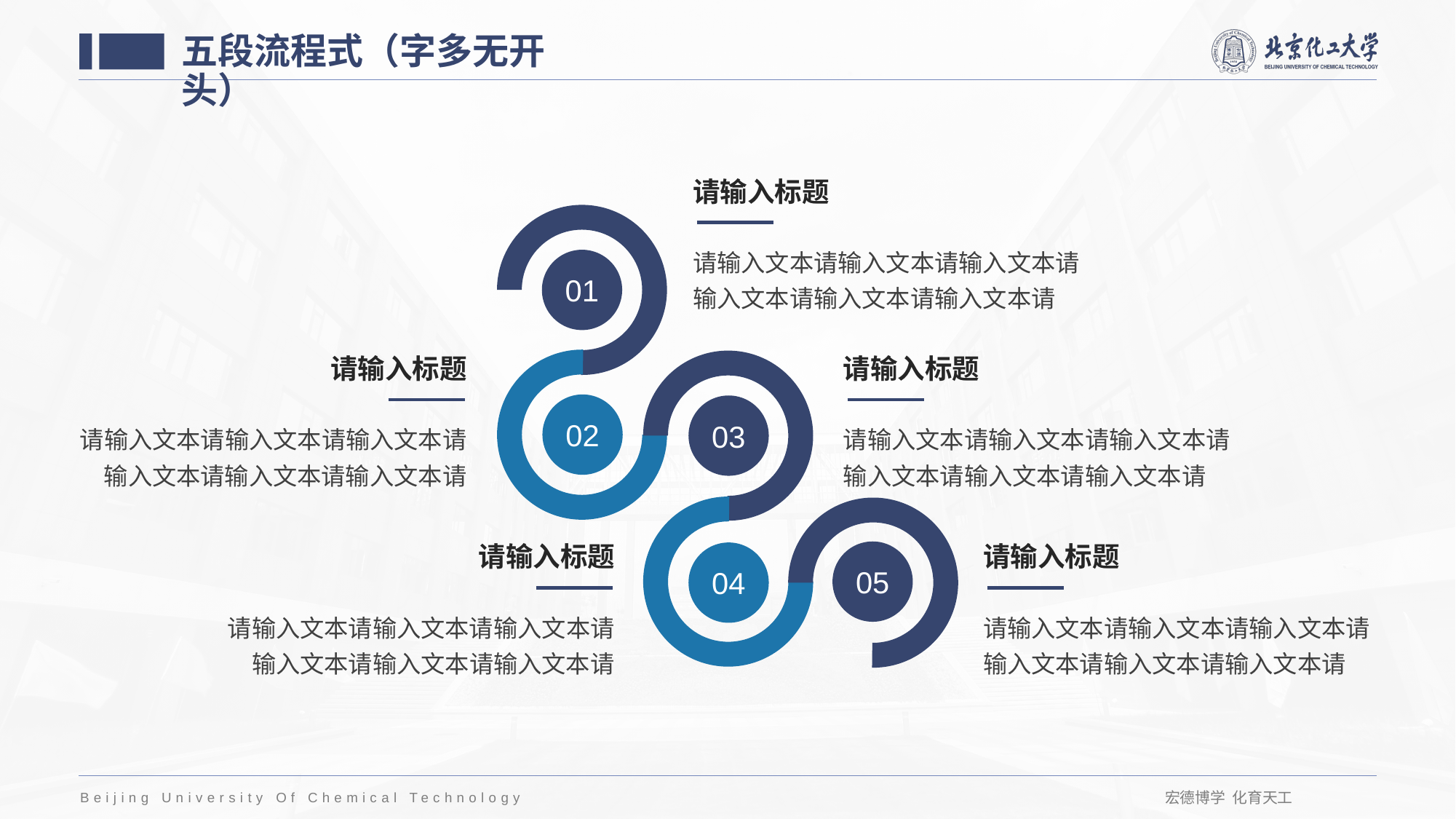

五段流程式（字多无开头）

请输入标题

请输入文本请输入文本请输入文本请输入文本请输入文本请输入文本请
01
请输入标题
请输入标题

02
03
请输入文本请输入文本请输入文本请输入文本请输入文本请输入文本请
请输入文本请输入文本请输入文本请输入文本请输入文本请输入文本请

请输入标题
请输入标题
05
04
请输入文本请输入文本请输入文本请输入文本请输入文本请输入文本请
请输入文本请输入文本请输入文本请输入文本请输入文本请输入文本请